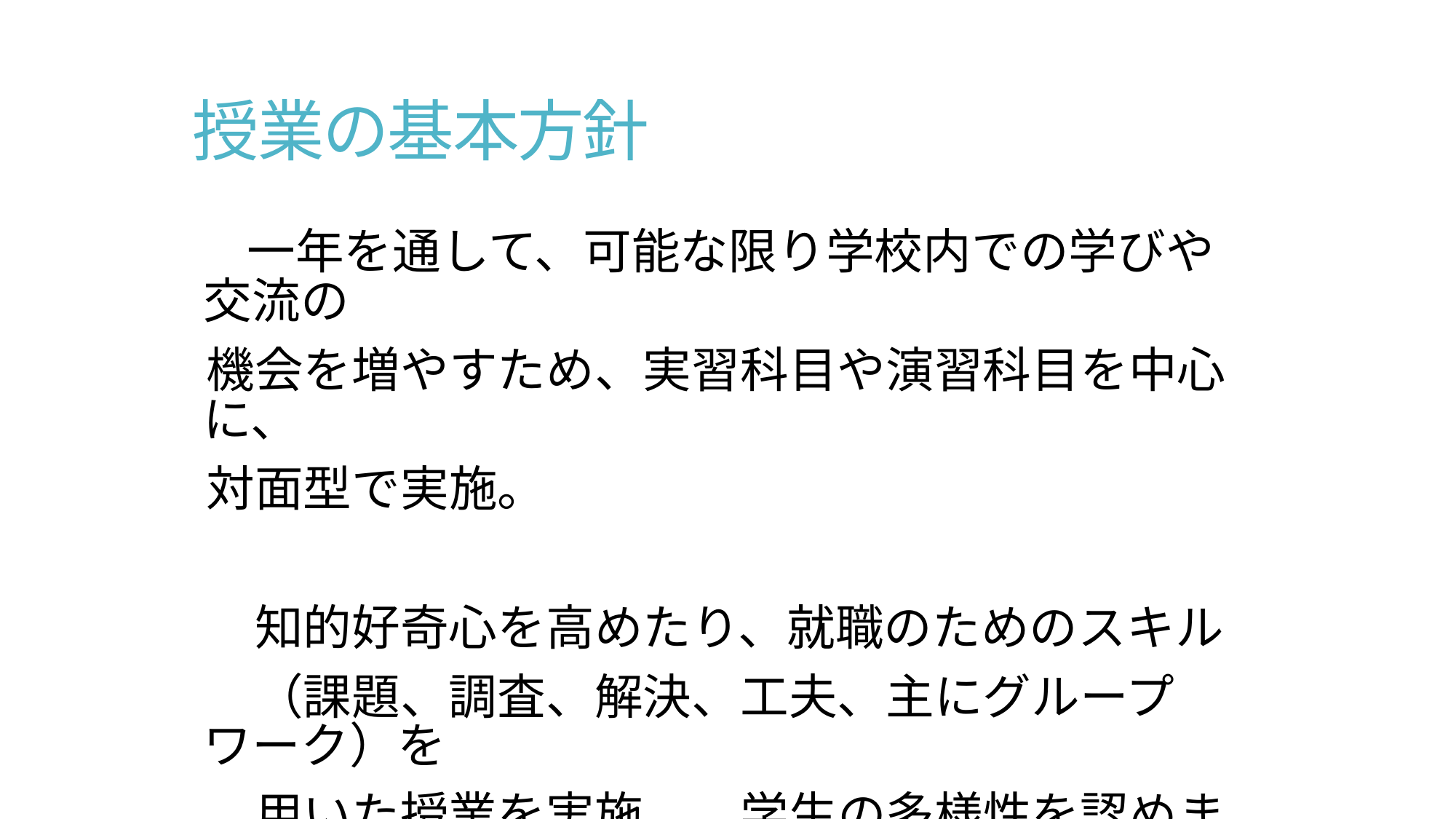

# 授業の基本方針
　一年を通して、可能な限り学校内での学びや交流の
機会を増やすため、実習科目や演習科目を中心に、
対面型で実施。

　知的好奇心を高めたり、就職のためのスキル
　（課題、調査、解決、工夫、主にグループワーク）を
　用いた授業を実施。　学生の多様性を認めます。